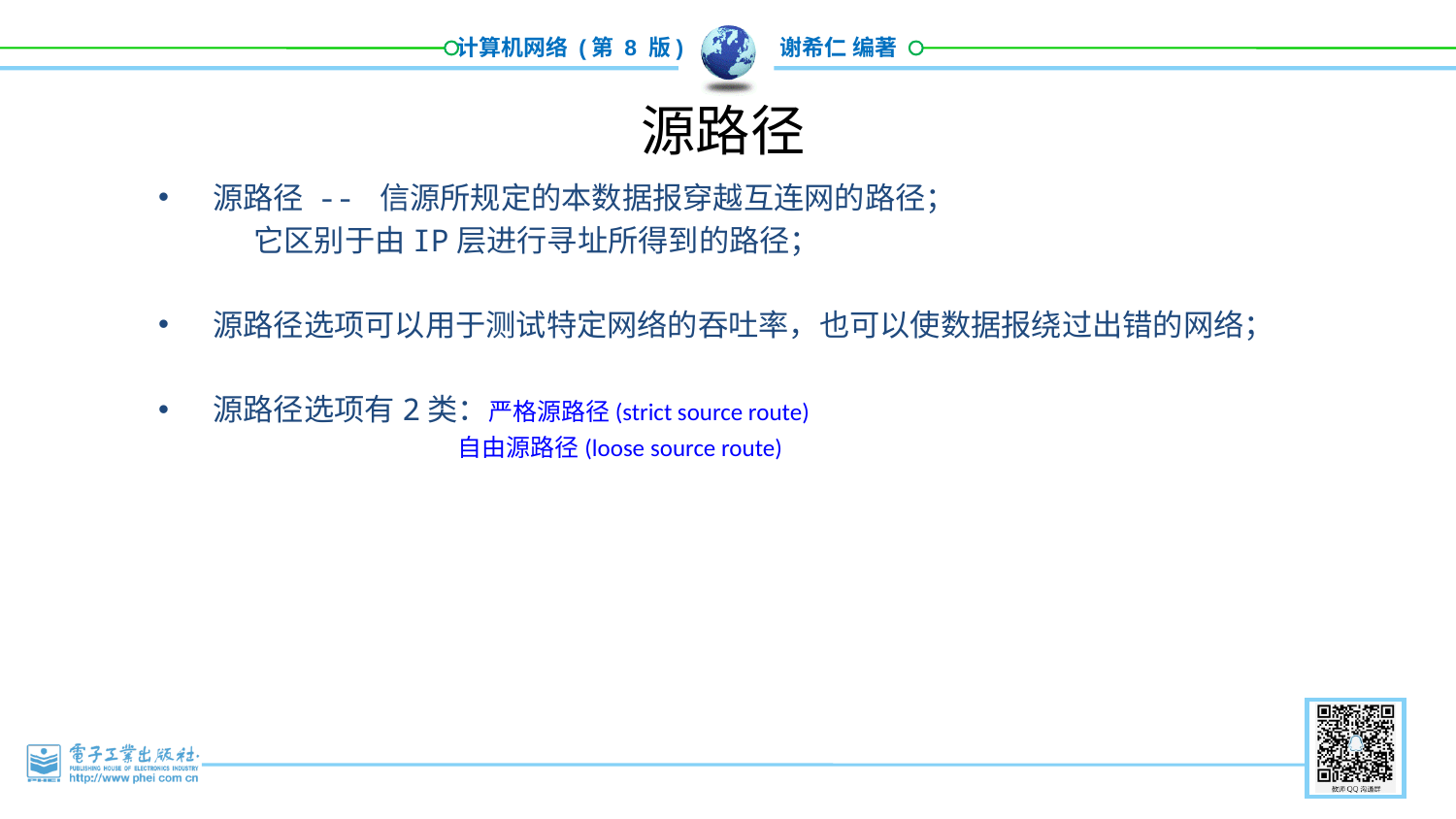

120
# 源路径
源路径 -- 信源所规定的本数据报穿越互连网的路径；
             它区别于由IP层进行寻址所得到的路径；

源路径选项可以用于测试特定网络的吞吐率，也可以使数据报绕过出错的网络；

源路径选项有2类：严格源路径(strict source route)
                                                       自由源路径(loose source route)